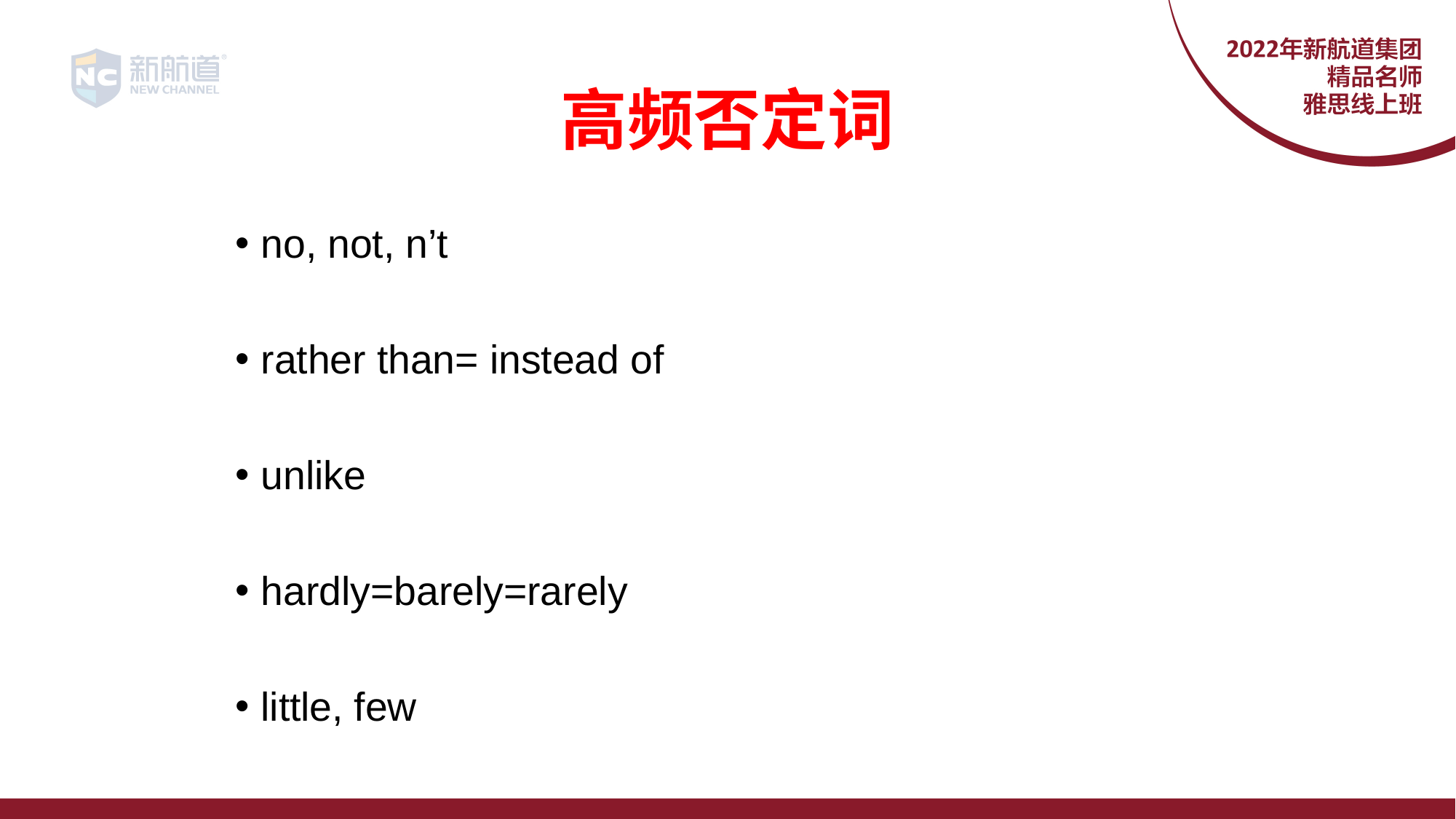

# 高频否定词
no, not, n’t

rather than= instead of

unlike

hardly=barely=rarely

little, few